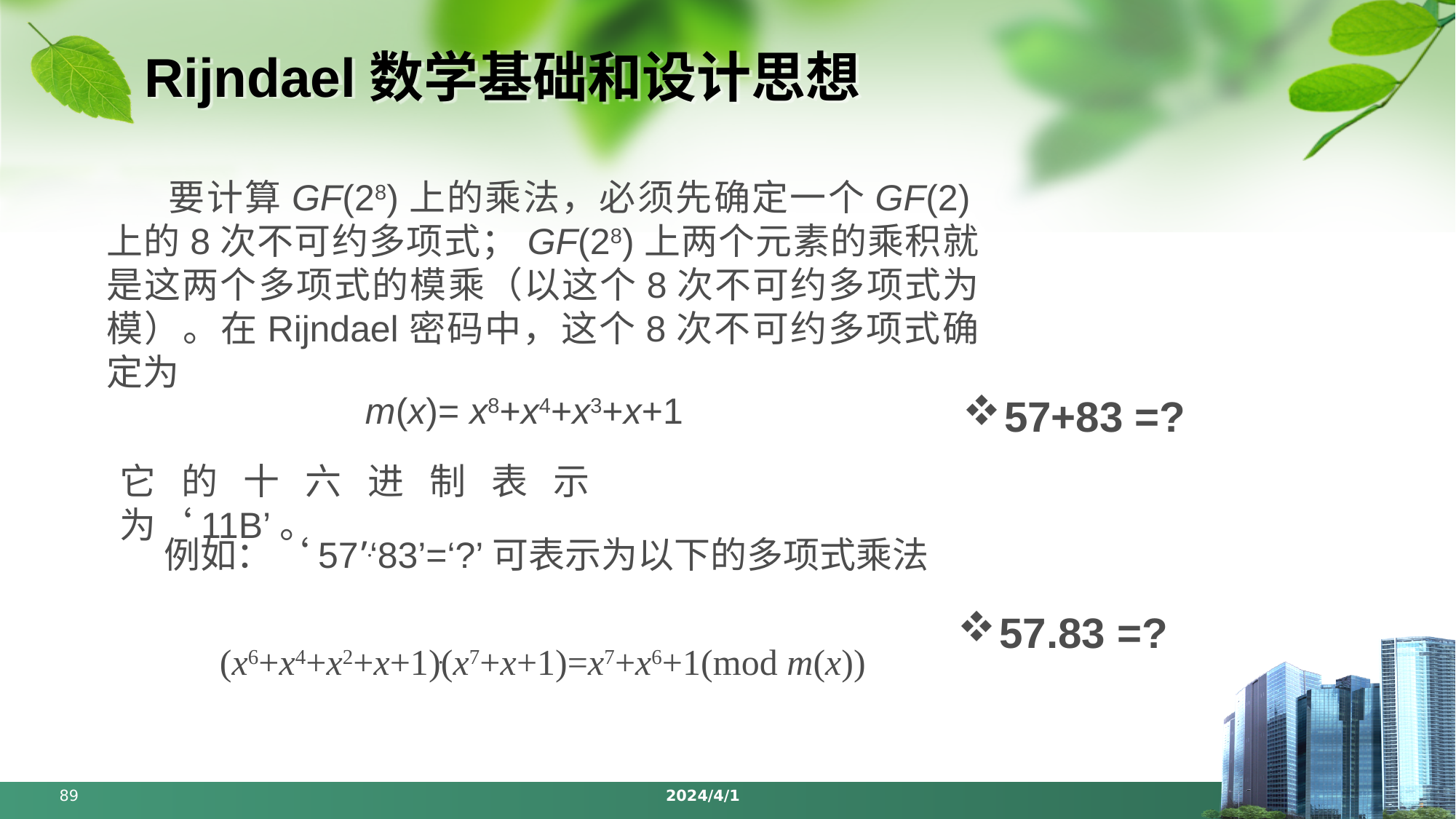

# Rijndael数学基础和设计思想
  要计算GF(28)上的乘法，必须先确定一个GF(2)上的8次不可约多项式；GF(28)上两个元素的乘积就是这两个多项式的模乘（以这个8次不可约多项式为模）。在Rijndael密码中，这个8次不可约多项式确定为
m(x)= x8+x4+x3+x+1
57+83 =?
它的十六进制表示为‘11B’。
  例如：‘57’ּ‘83’=‘?’可表示为以下的多项式乘法
57.83 =?
(x6+x4+x2+x+1)ּ(x7+x+1)=x7+x6+1(mod m(x))
89
2024/4/1